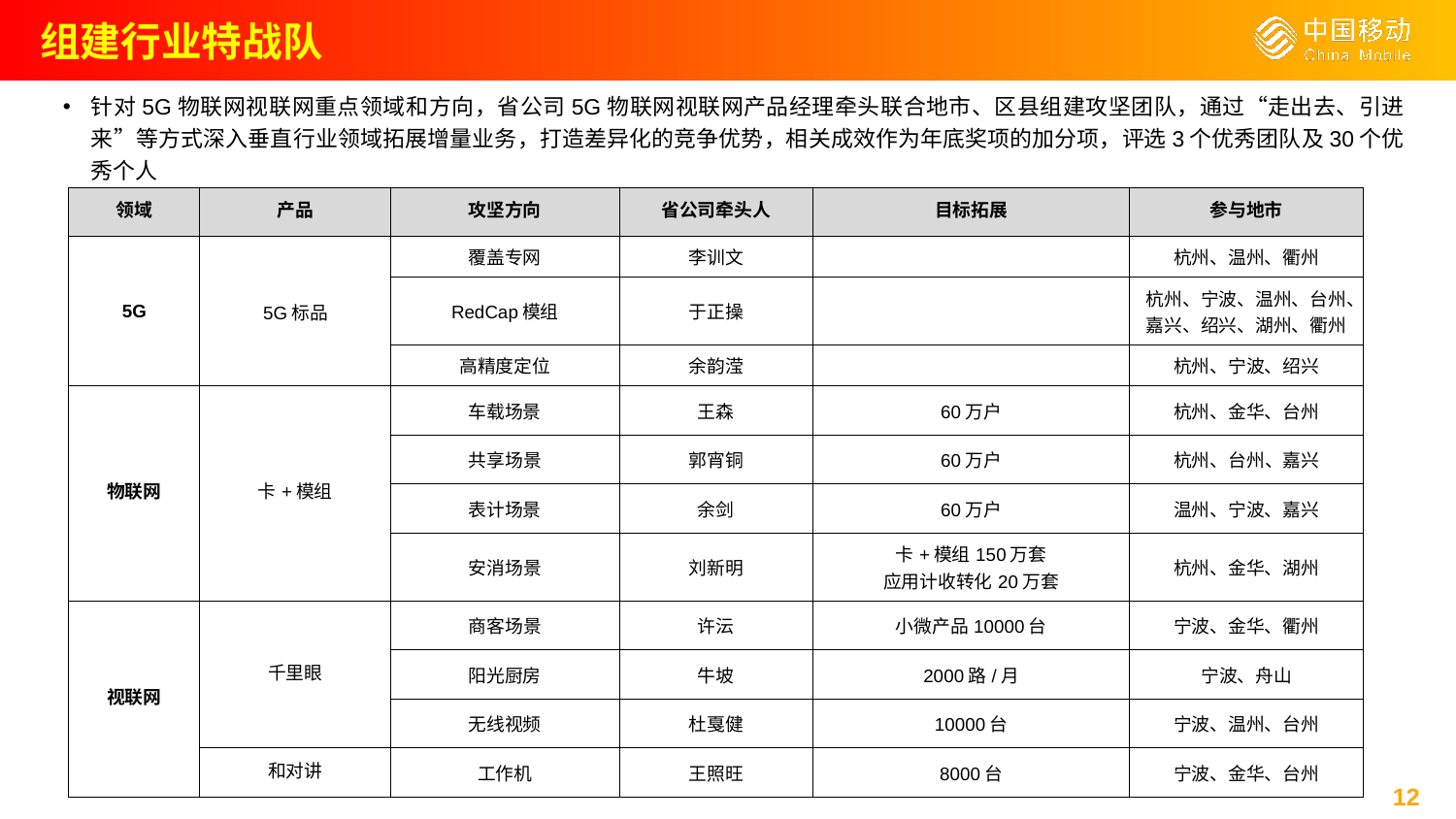

组建行业特战队
针对5G物联网视联网重点领域和方向，省公司5G物联网视联网产品经理牵头联合地市、区县组建攻坚团队，通过“走出去、引进来”等方式深入垂直行业领域拓展增量业务，打造差异化的竞争优势，相关成效作为年底奖项的加分项，评选3个优秀团队及30个优秀个人
| 领域 | 产品 | 攻坚方向 | 省公司牵头人 | 目标拓展 | 参与地市 |
| --- | --- | --- | --- | --- | --- |
| 5G | 5G标品 | 覆盖专网 | 李训文 |  | 杭州、温州、衢州 |
|  |  | RedCap模组 | 于正操 |  | 杭州、宁波、温州、台州、嘉兴、绍兴、湖州、衢州 |
|  |  | 高精度定位 | 余韵滢 |  | 杭州、宁波、绍兴 |
| 物联网 | 卡+模组 | 车载场景 | 王森 | 60万户 | 杭州、金华、台州 |
|  |  | 共享场景 | 郭宵铜 | 60万户 | 杭州、台州、嘉兴 |
|  |  | 表计场景 | 余剑 | 60万户 | 温州、宁波、嘉兴 |
|  |  | 安消场景 | 刘新明 | 卡+模组150万套 应用计收转化20万套 | 杭州、金华、湖州 |
| 视联网 | 千里眼 | 商客场景 | 许沄 | 小微产品10000台 | 宁波、金华、衢州 |
|  |  | 阳光厨房 | 牛坡 | 2000路/月 | 宁波、舟山 |
|  |  | 无线视频 | 杜戛健 | 10000台 | 宁波、温州、台州 |
|  | 和对讲 | 工作机 | 王照旺 | 8000台 | 宁波、金华、台州 |